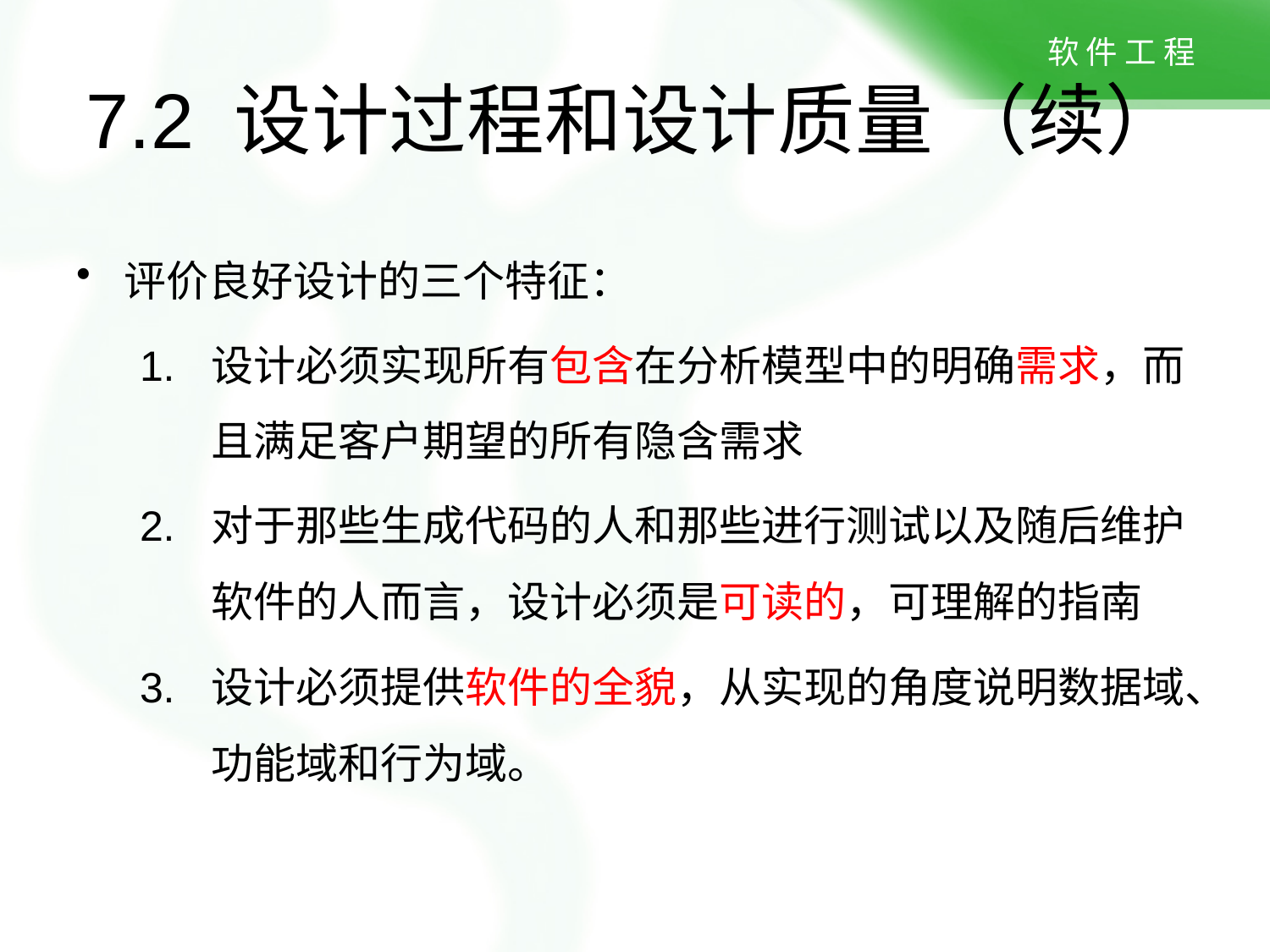

7.2 设计过程和设计质量 （续）
评价良好设计的三个特征：
设计必须实现所有包含在分析模型中的明确需求，而且满足客户期望的所有隐含需求
对于那些生成代码的人和那些进行测试以及随后维护软件的人而言，设计必须是可读的，可理解的指南
设计必须提供软件的全貌，从实现的角度说明数据域、功能域和行为域。